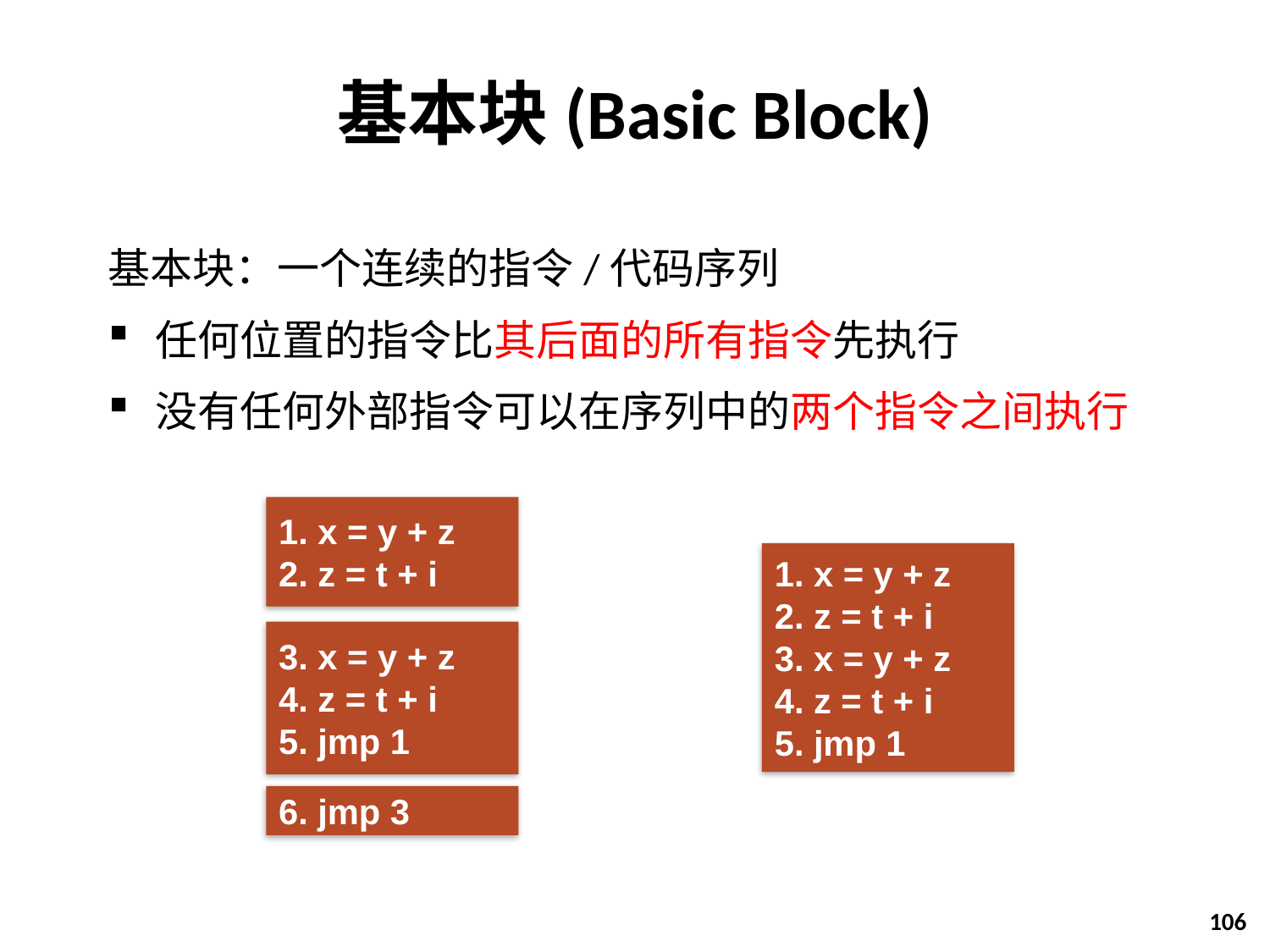

# 基本块(Basic Block)
基本块：一个连续的指令/代码序列
任何位置的指令比其后面的所有指令先执行
没有任何外部指令可以在序列中的两个指令之间执行
1. x = y + z
2. z = t + i
3. x = y + z
4. z = t + i
5. jmp 1
6. jmp 3
1. x = y + z
2. z = t + i
3. x = y + z
4. z = t + i
5. jmp 1
106